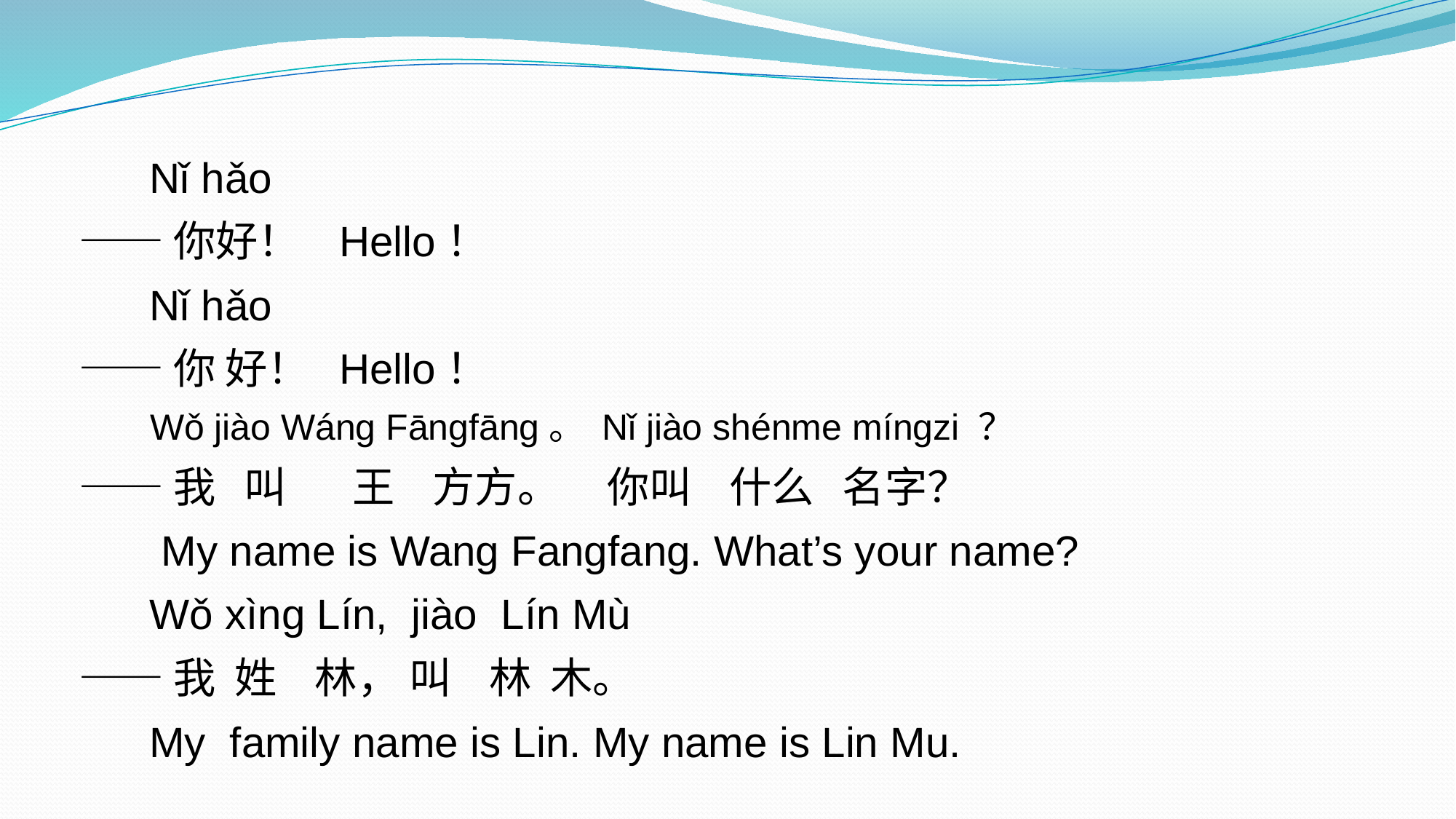

Nǐ hǎo
——你好！   Hello！
      Nǐ hǎo
——你 好！  Hello！
       Wǒ jiào Wáng Fāngfāng。 Nǐ jiào shénme míngzi ？
——我   叫       王    方方。     你叫    什么   名字？
       My name is Wang Fangfang. What’s your name?
      Wǒ xìng Lín,  jiào  Lín Mù
——我  姓    林， 叫    林  木。
      My  family name is Lin. My name is Lin Mu.